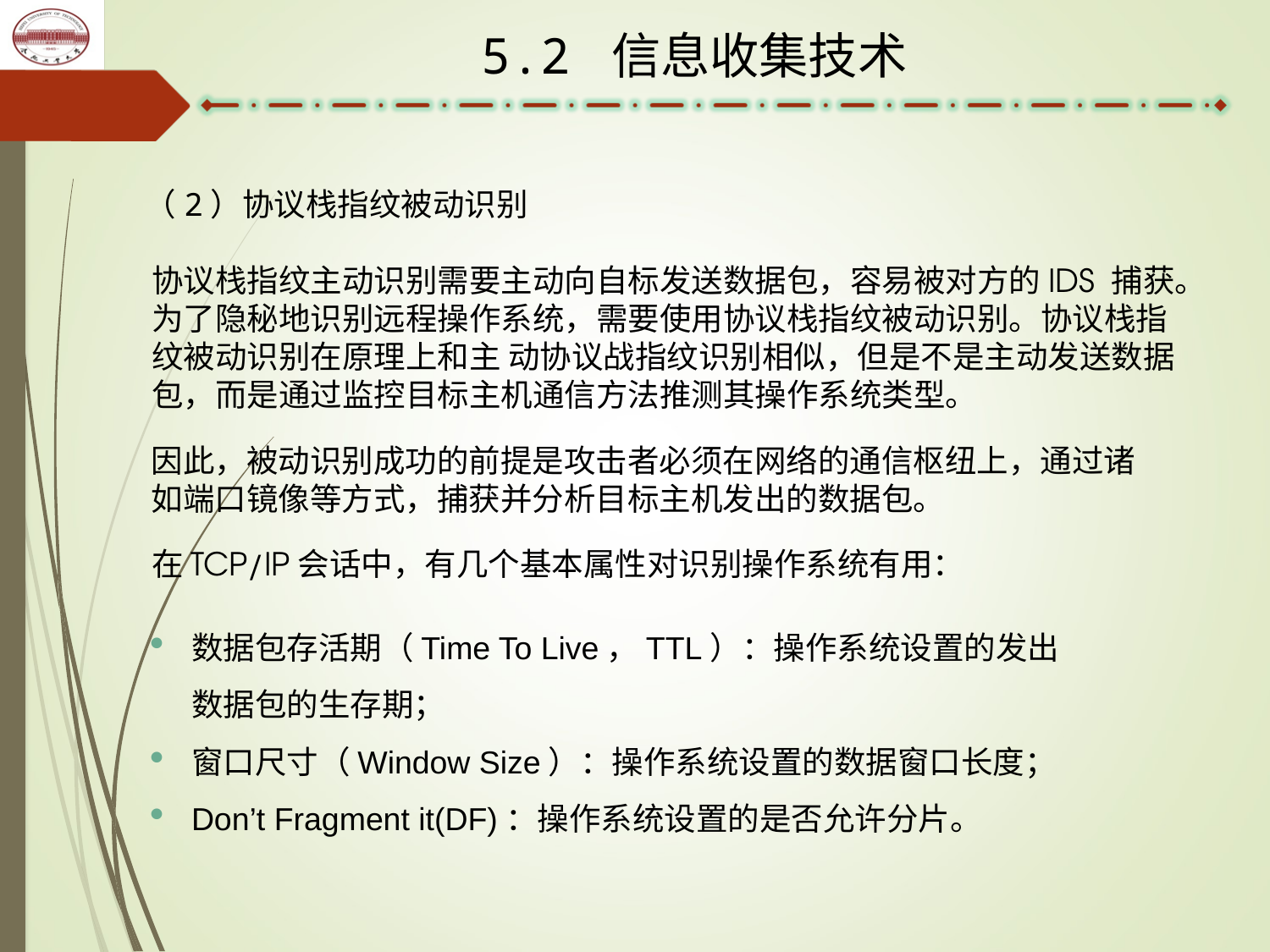

5.2 信息收集技术
（2）协议栈指纹被动识别
协议栈指纹主动识别需要主动向自标发送数据包，容易被对方的IDS 捕获。为了隐秘地识别远程操作系统，需要使用协议栈指纹被动识别。协议栈指纹被动识别在原理上和主 动协议战指纹识别相似，但是不是主动发送数据包，而是通过监控目标主机通信方法推测其操作系统类型。
因此，被动识别成功的前提是攻击者必须在网络的通信枢纽上，通过诸如端口镜像等方式，捕获并分析目标主机发出的数据包。
在TCP/IP会话中，有几个基本属性对识别操作系统有用：
数据包存活期（Time To Live，TTL）：操作系统设置的发出数据包的生存期；
窗口尺寸（Window Size）：操作系统设置的数据窗口长度；
Don’t Fragment it(DF)：操作系统设置的是否允许分片。